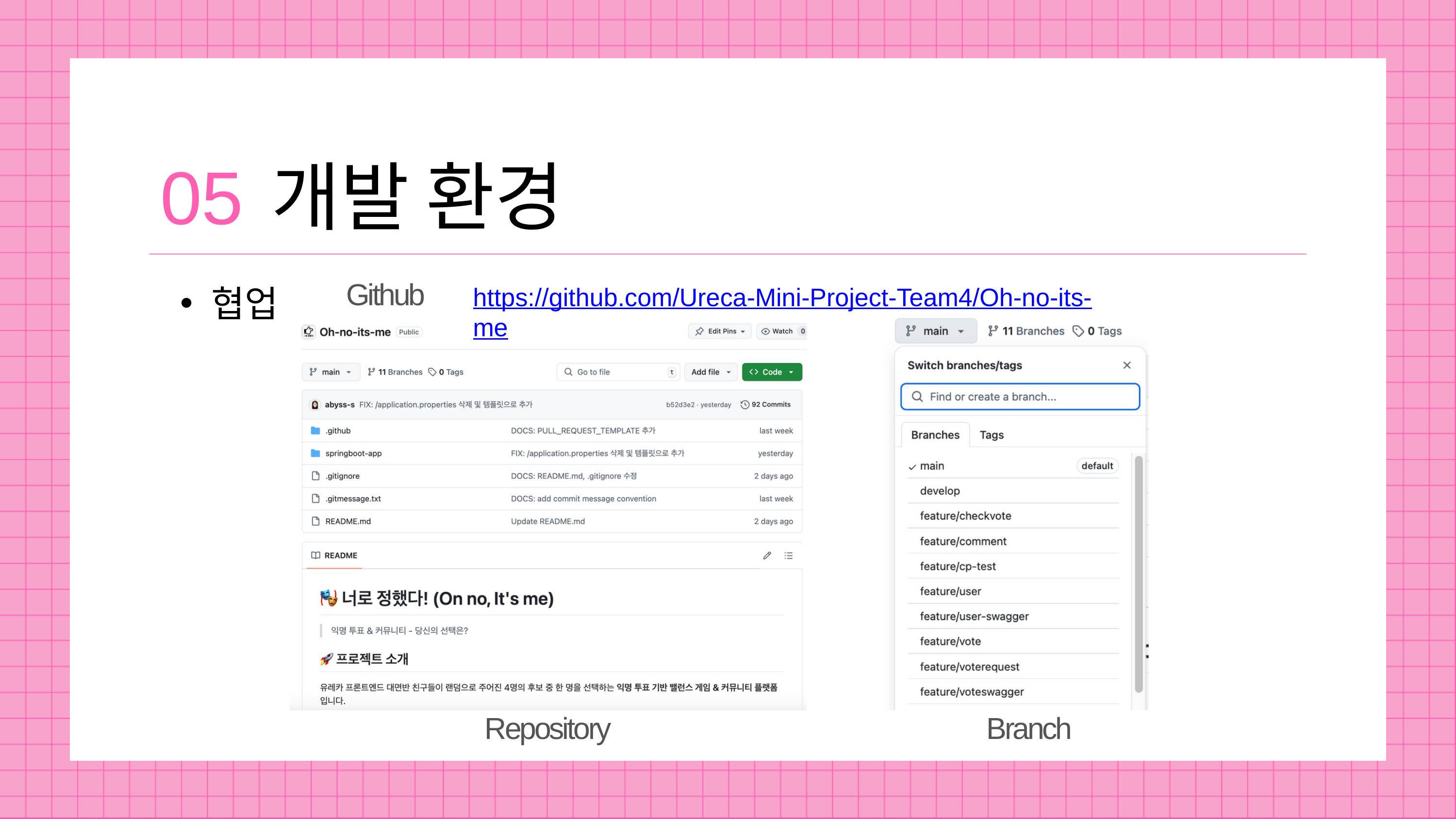

05
개발 환경
협업

https://github.com/Ureca-Mini-Project-Team4/Oh-no-its-me
Github

Repository
Branch